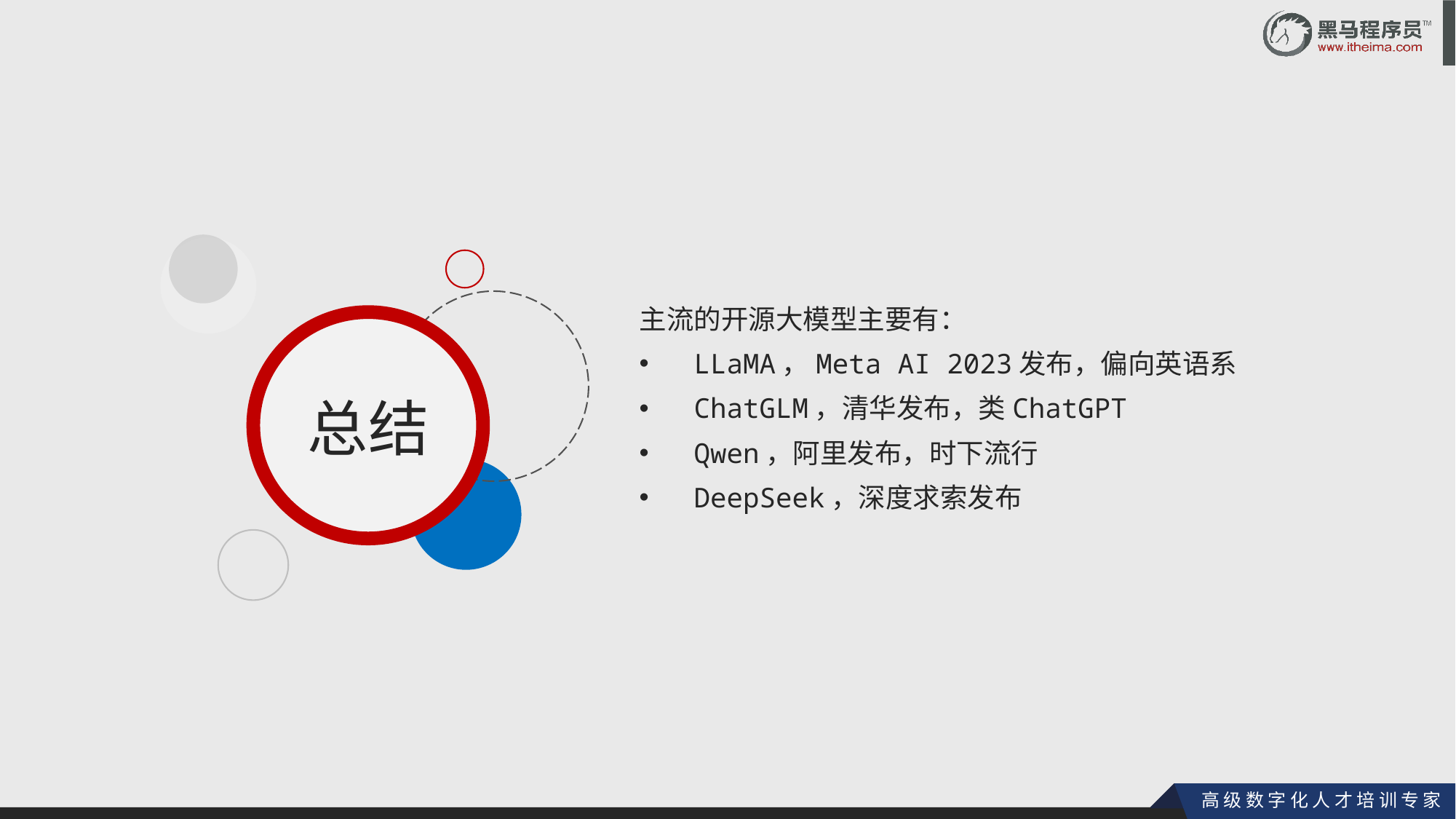

主流的开源大模型主要有：
LLaMA，Meta AI 2023发布，偏向英语系
ChatGLM，清华发布，类ChatGPT
Qwen，阿里发布，时下流行
DeepSeek，深度求索发布